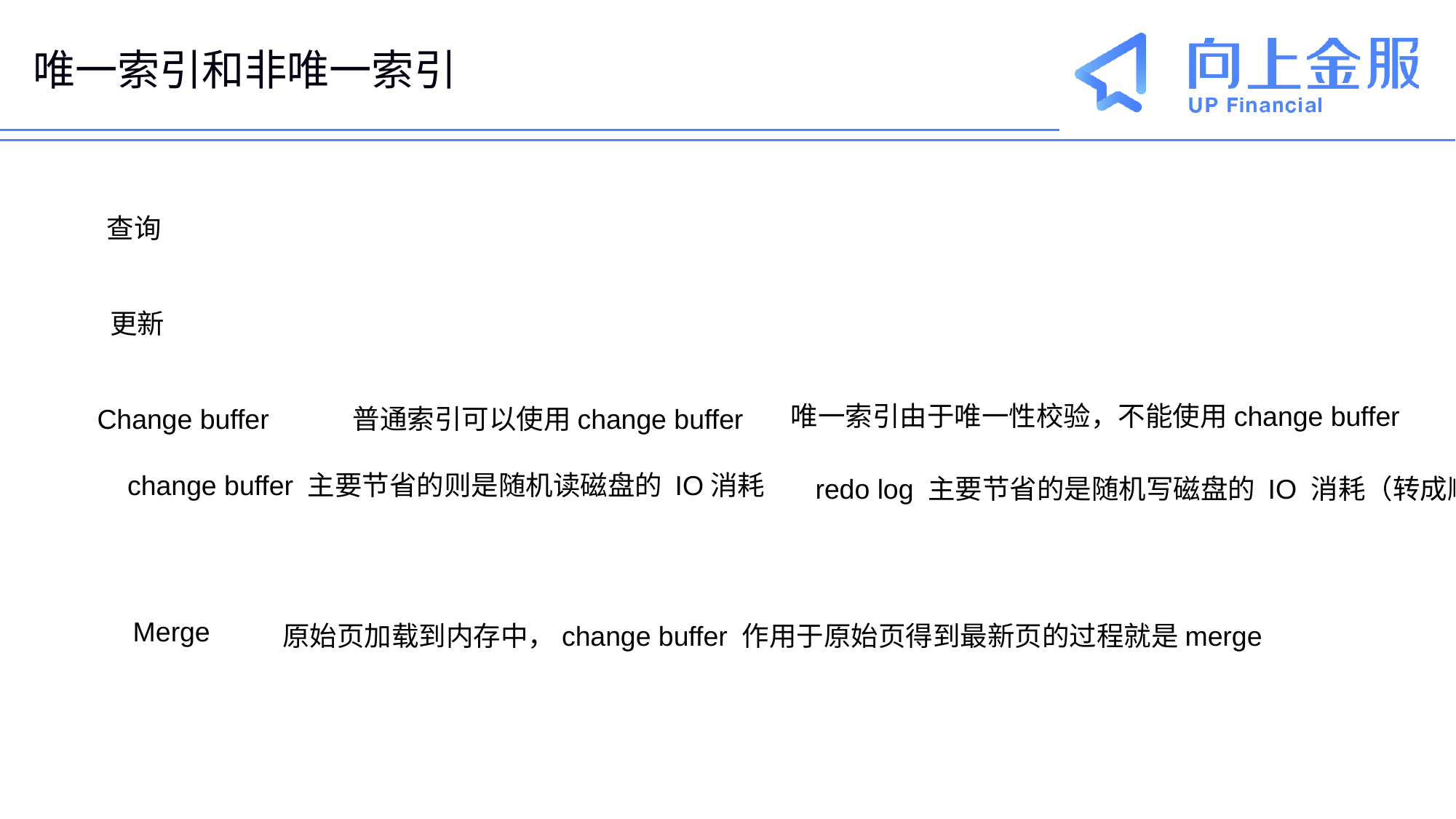

# 唯一索引和非唯一索引
查询
 更新
唯一索引由于唯一性校验，不能使用change buffer
Change buffer
普通索引可以使用change buffer
change buffer 主要节省的则是随机读磁盘的 IO消耗

redo log 主要节省的是随机写磁盘的 IO 消耗（转成顺序写）
Merge
原始页加载到内存中，change buffer 作用于原始页得到最新页的过程就是merge